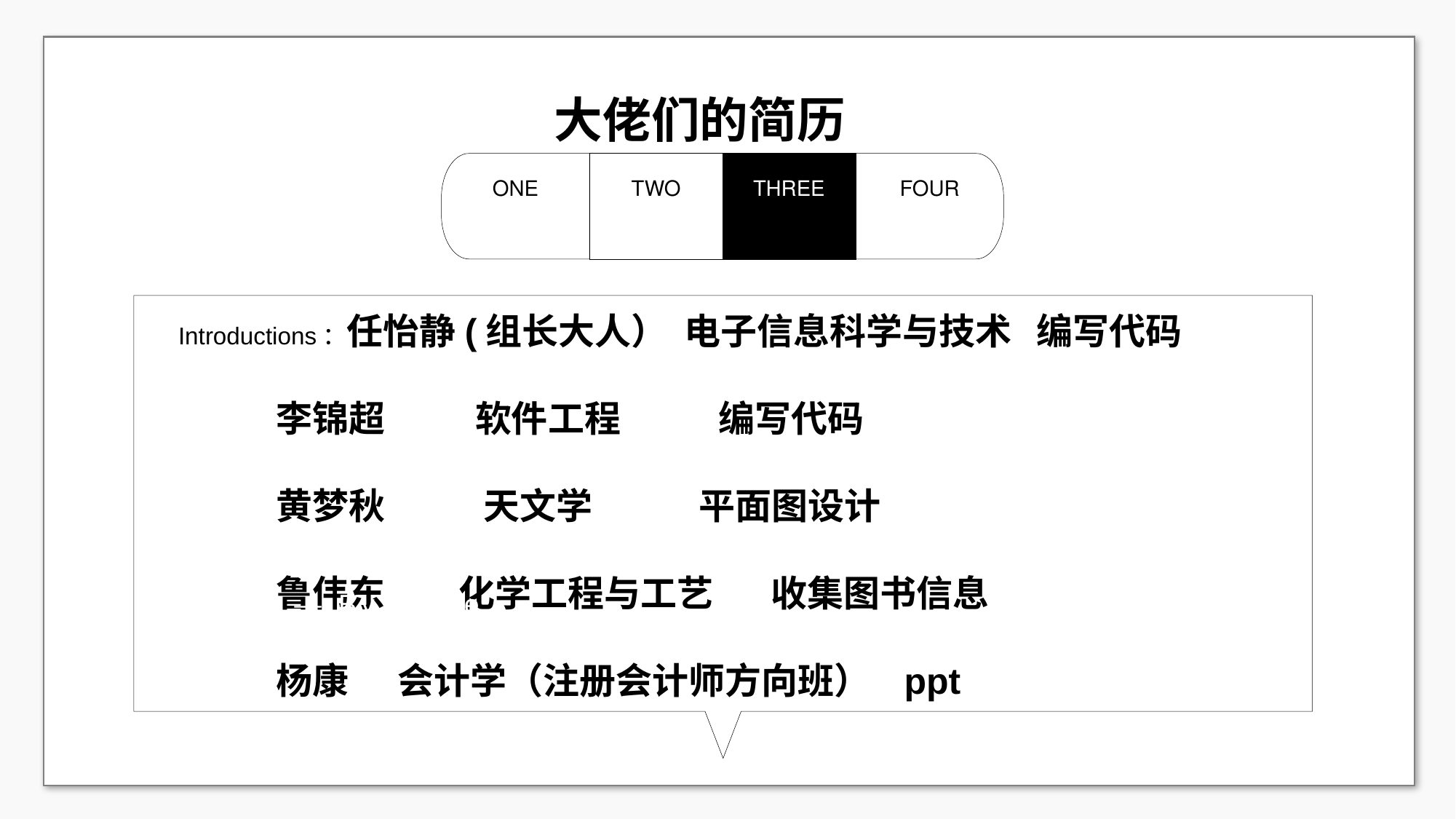

ONE
TWO
THREE
FOUR
    大佬们的简历
     Introductions：任怡静(组长大人）  电子信息科学与技术   编写代码
               李锦超           软件工程            编写代码
               黄梦秋            天文学             平面图设计
               鲁伟东         化学工程与工艺       收集图书信息
               杨康      会计学（注册会计师方向班）   ppt

— By White